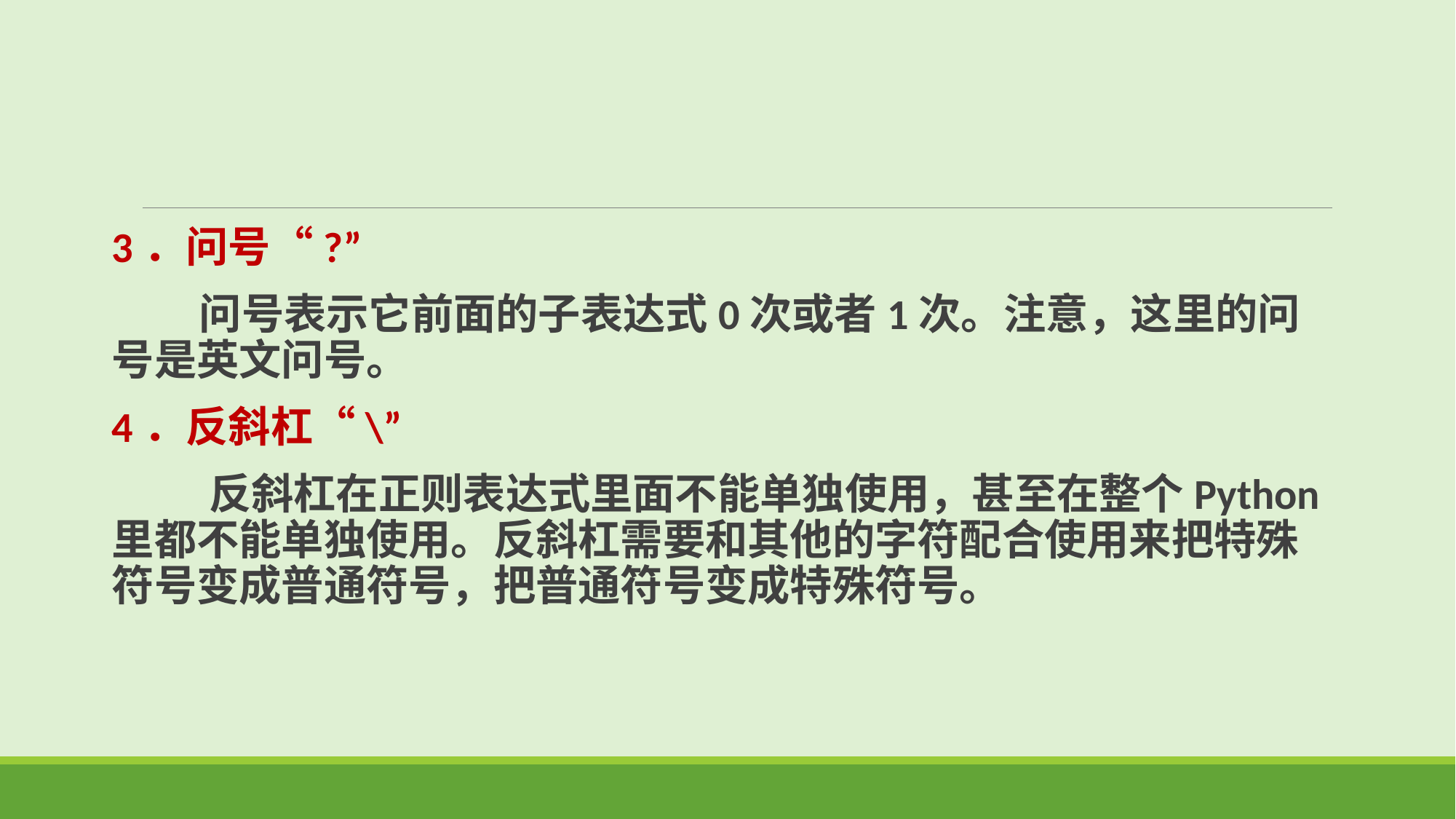

3．问号“?”
        问号表示它前面的子表达式0次或者1次。注意，这里的问号是英文问号。
4．反斜杠“\”
         反斜杠在正则表达式里面不能单独使用，甚至在整个Python里都不能单独使用。反斜杠需要和其他的字符配合使用来把特殊符号变成普通符号，把普通符号变成特殊符号。